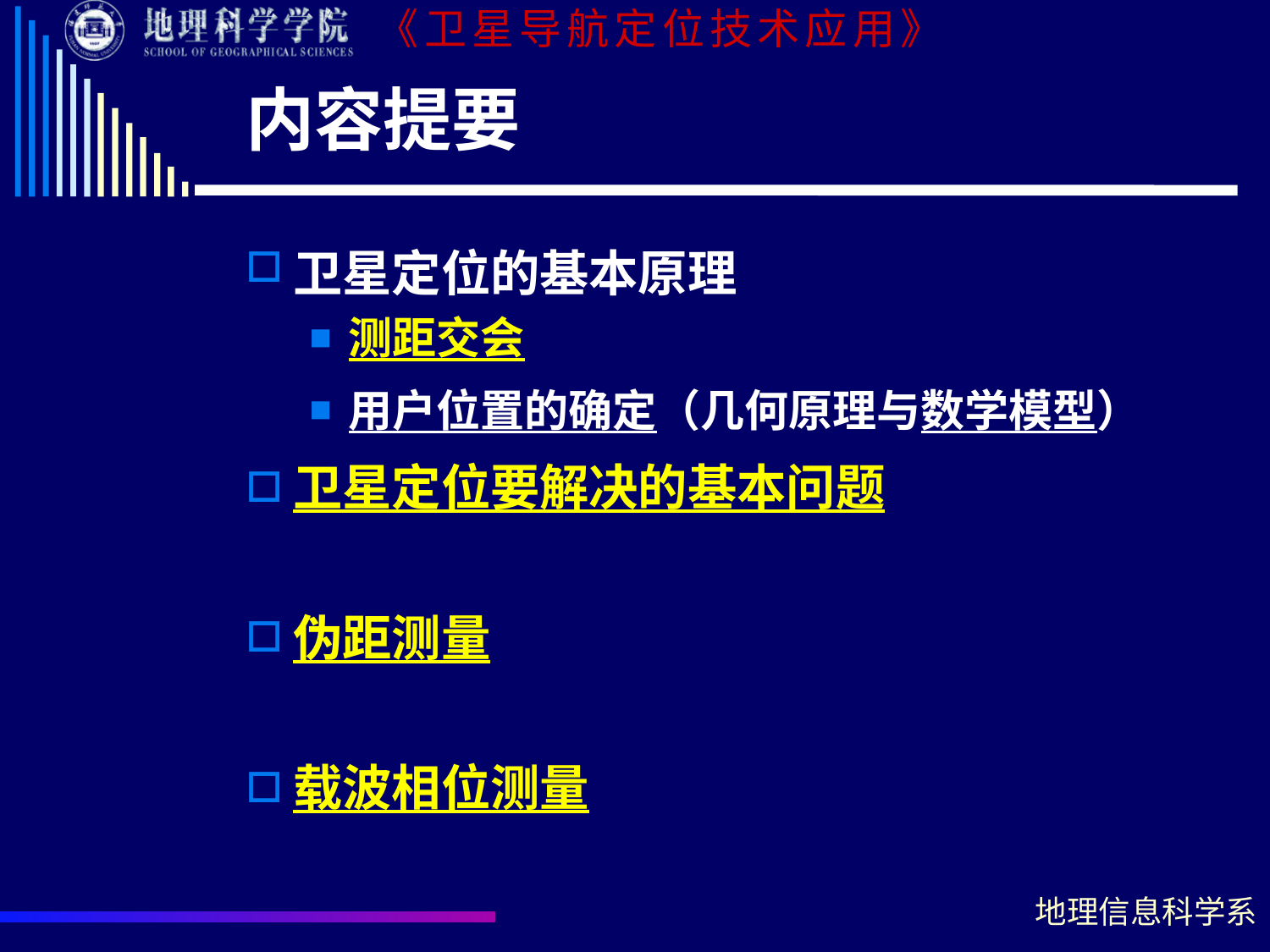

# 内容提要
卫星定位的基本原理
测距交会
用户位置的确定（几何原理与数学模型）
卫星定位要解决的基本问题

伪距测量

载波相位测量